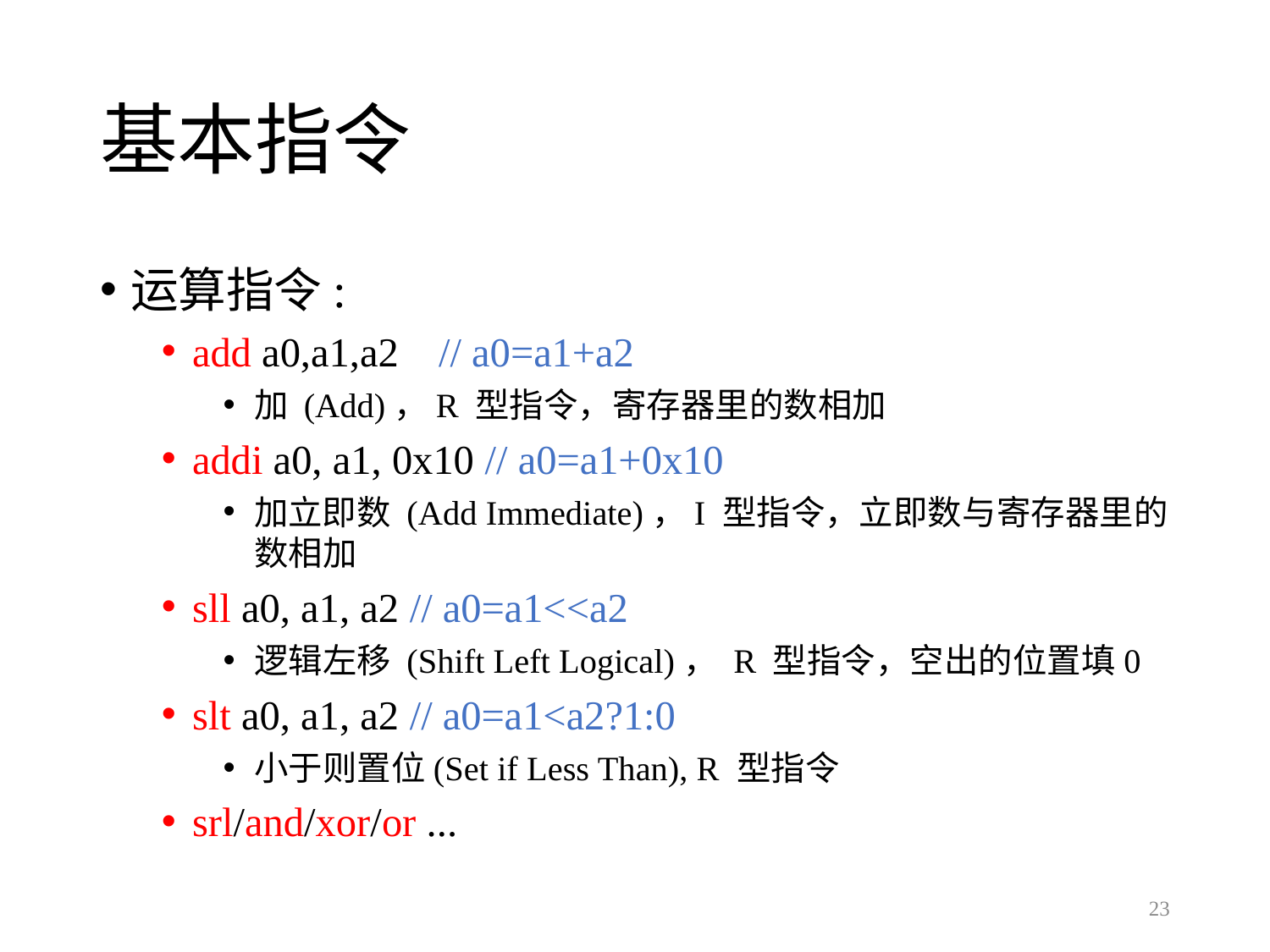

# 基本指令
运算指令:
add a0,a1,a2	// a0=a1+a2
加 (Add)，R 型指令，寄存器里的数相加
addi a0, a1, 0x10 // a0=a1+0x10
加立即数 (Add Immediate)，I 型指令，立即数与寄存器里的数相加
sll a0, a1, a2 // a0=a1<<a2
逻辑左移 (Shift Left Logical)， R 型指令，空出的位置填0
slt a0, a1, a2 // a0=a1<a2?1:0
小于则置位(Set if Less Than), R 型指令
srl/and/xor/or ...

23